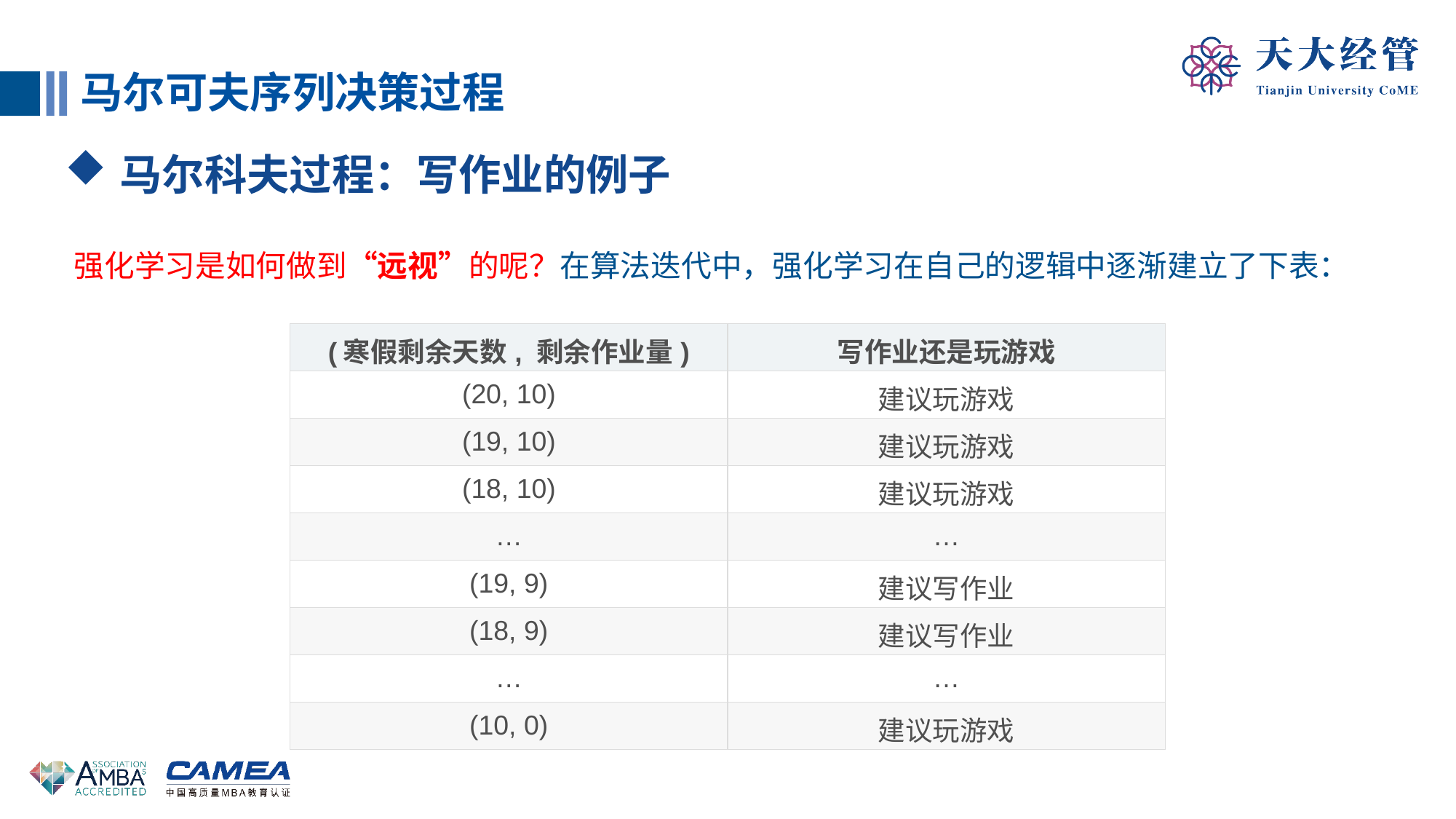

马尔可夫序列决策过程

马尔科夫过程：写作业的例子
强化学习是如何做到“远视”的呢？在算法迭代中，强化学习在自己的逻辑中逐渐建立了下表：
| (寒假剩余天数, 剩余作业量) | 写作业还是玩游戏 |
| --- | --- |
| (20, 10) | 建议玩游戏 |
| (19, 10) | 建议玩游戏 |
| (18, 10) | 建议玩游戏 |
| … | … |
| (19, 9) | 建议写作业 |
| (18, 9) | 建议写作业 |
| … | … |
| (10, 0) | 建议玩游戏 |